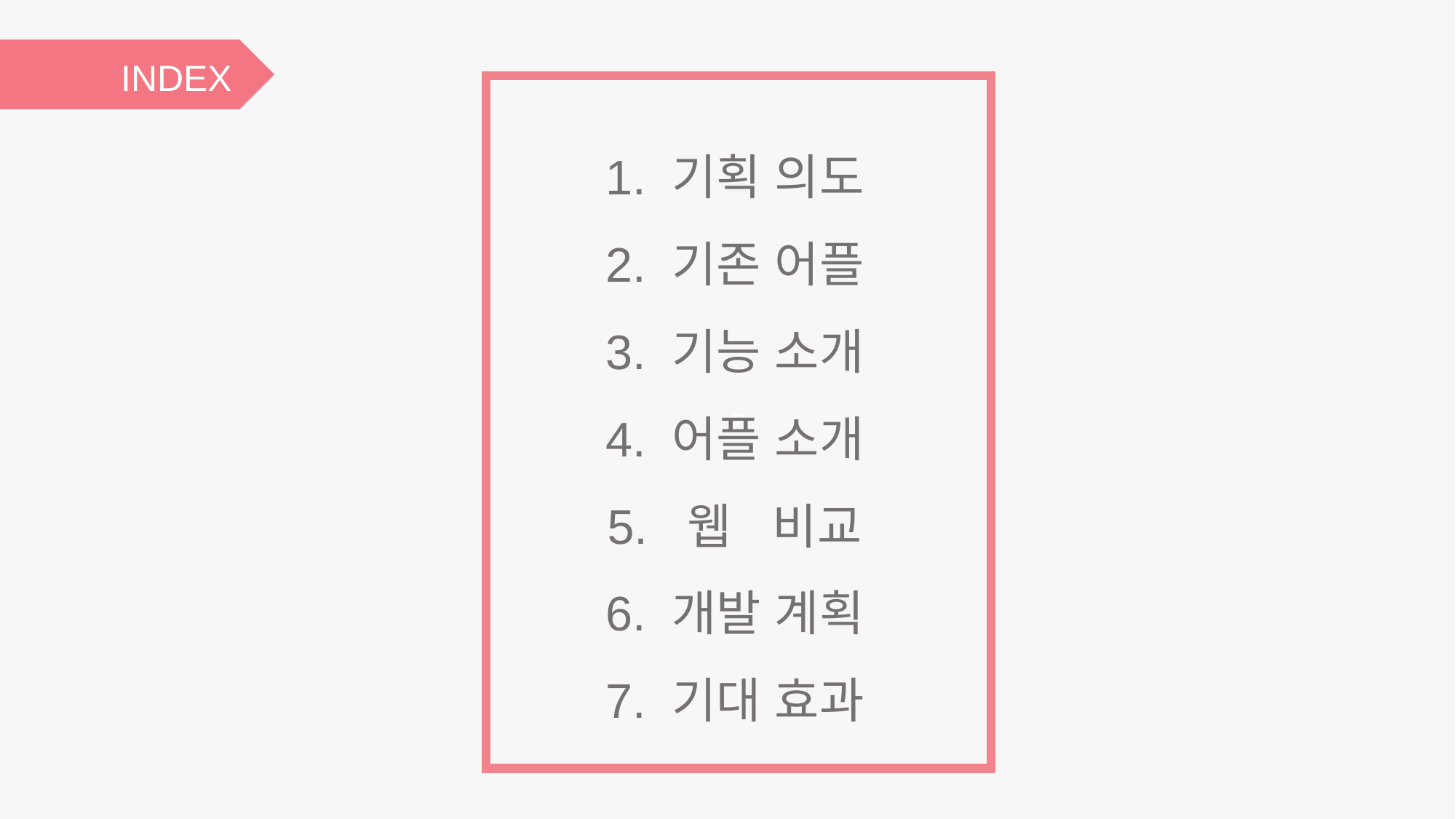

INDEX
Z
 기획 의도
 기존 어플
 기능 소개
 어플 소개
  웹   비교
 개발 계획
 기대 효과